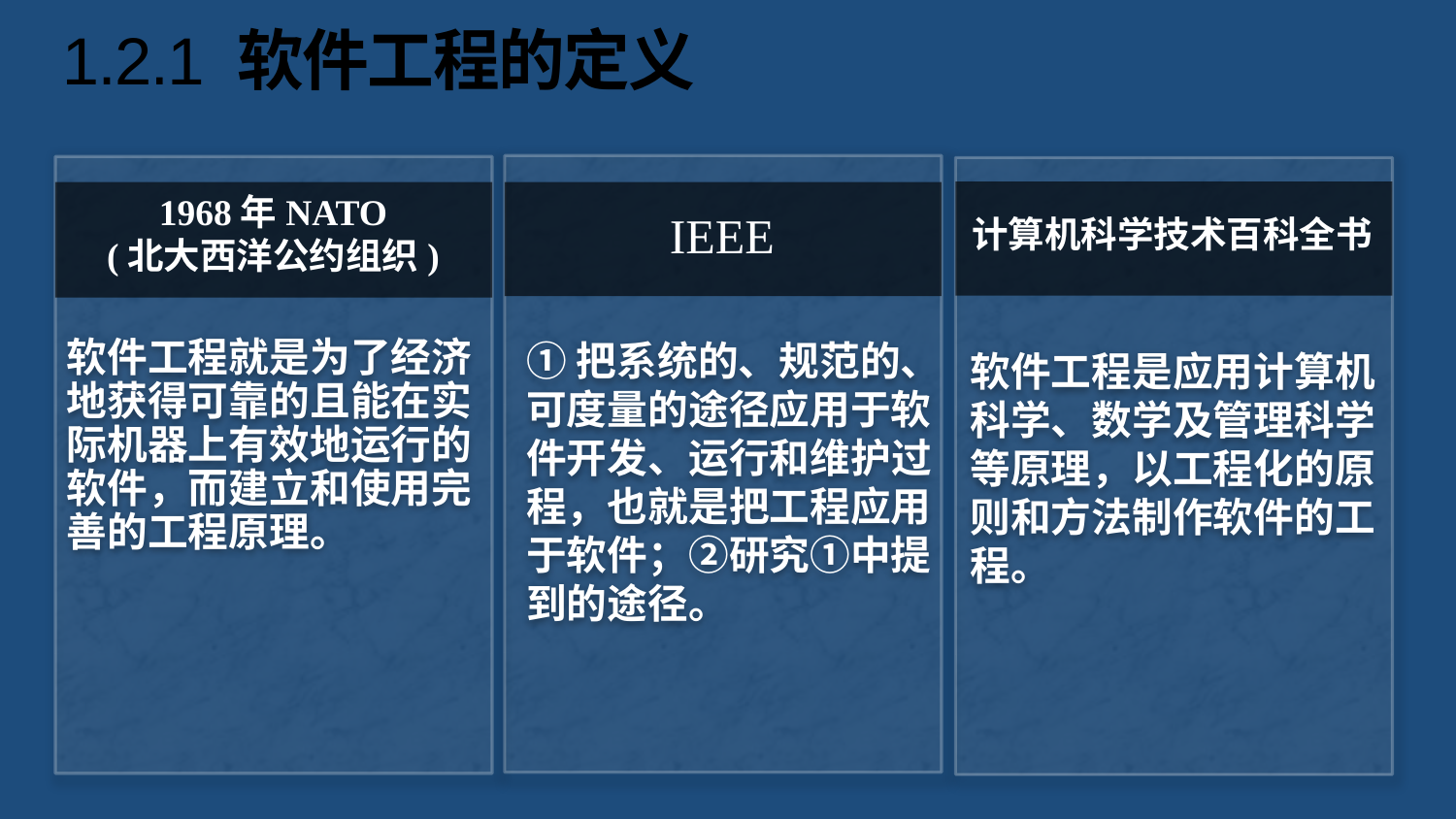

# 1.2.1 软件工程的定义

计算机科学技术百科全书
1968年NATO
(北大西洋公约组织)

IEEE
①把系统的、规范的、可度量的途径应用于软件开发、运行和维护过程，也就是把工程应用于软件；②研究①中提到的途径。

软件工程就是为了经济地获得可靠的且能在实际机器上有效地运行的软件，而建立和使用完善的工程原理。
软件工程是应用计算机科学、数学及管理科学等原理，以工程化的原则和方法制作软件的工程。